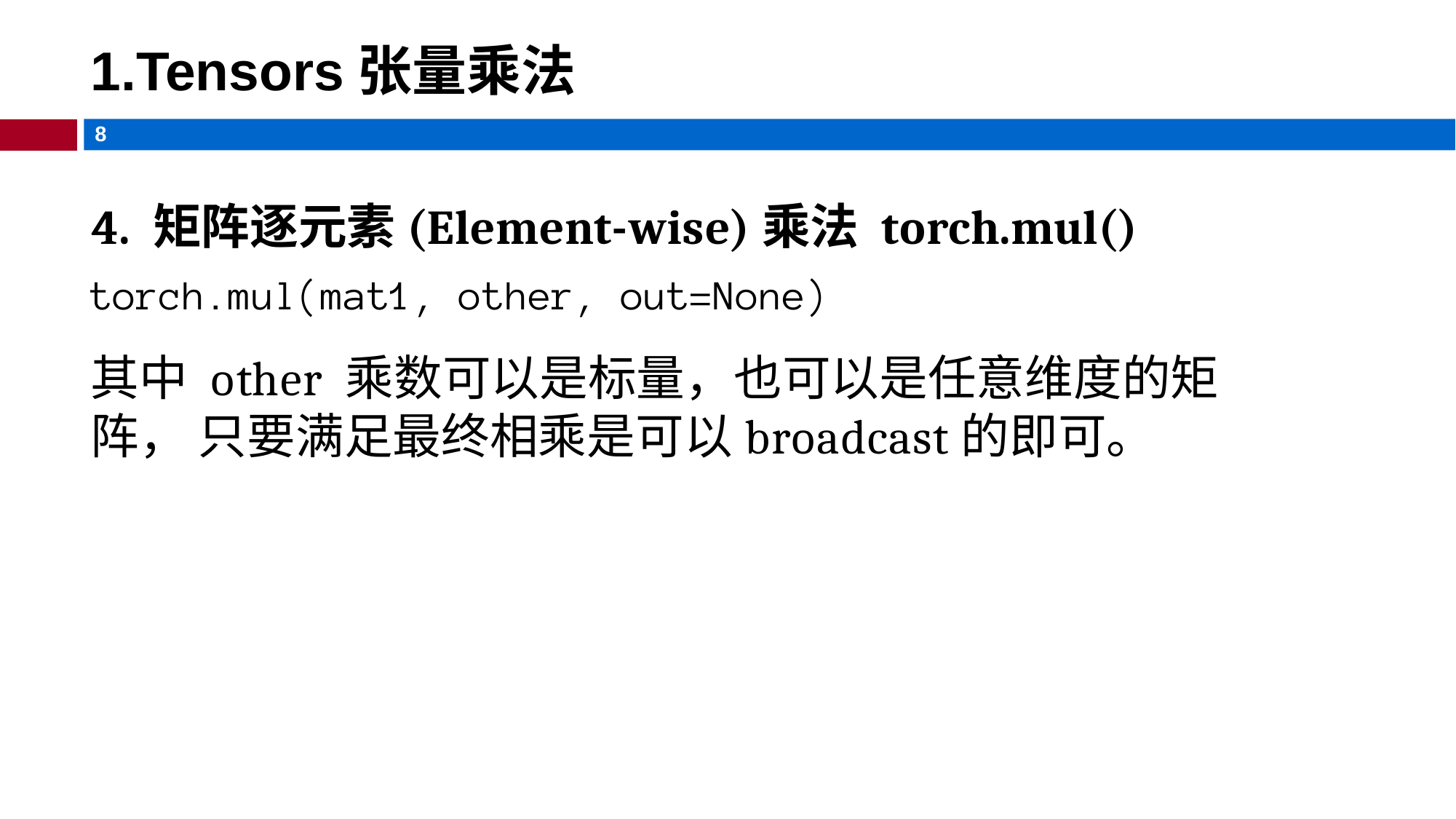

# 1.Tensors张量乘法
4. 矩阵逐元素(Element-wise)乘法 torch.mul()
torch.mul(mat1, other, out=None)
其中 other 乘数可以是标量，也可以是任意维度的矩阵， 只要满足最终相乘是可以broadcast的即可。